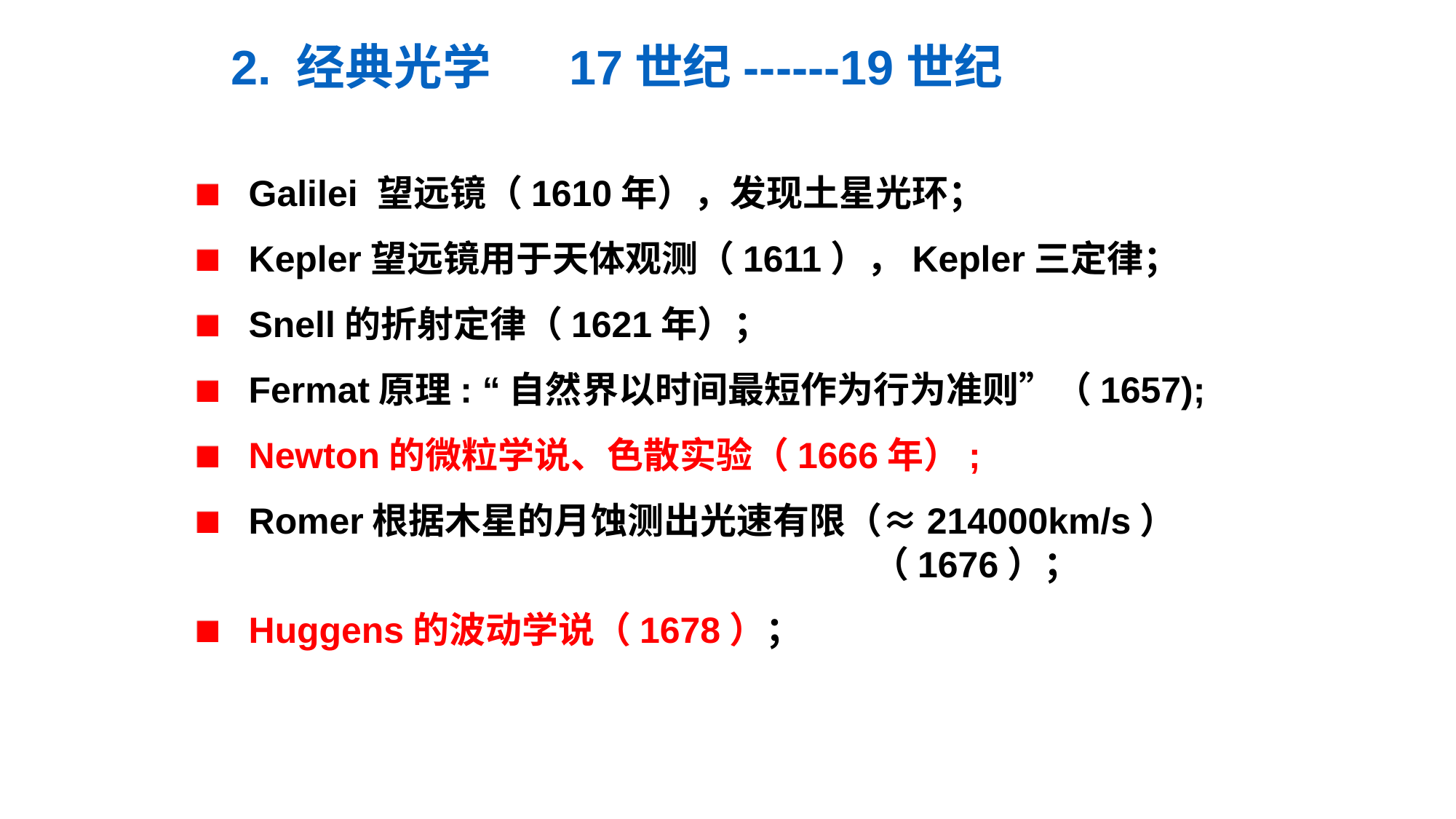

2. 经典光学      17世纪------19世纪
   Galilei 望远镜（1610年），发现土星光环；
   Kepler望远镜用于天体观测（1611），Kepler三定律；
   Snell的折射定律（1621年）；
   Fermat原理: “自然界以时间最短作为行为准则”（1657);
   Newton的微粒学说、色散实验（1666年）;
   Romer根据木星的月蚀测出光速有限（≈214000km/s）
                                                                                  （1676）；
   Huggens的波动学说（1678）；